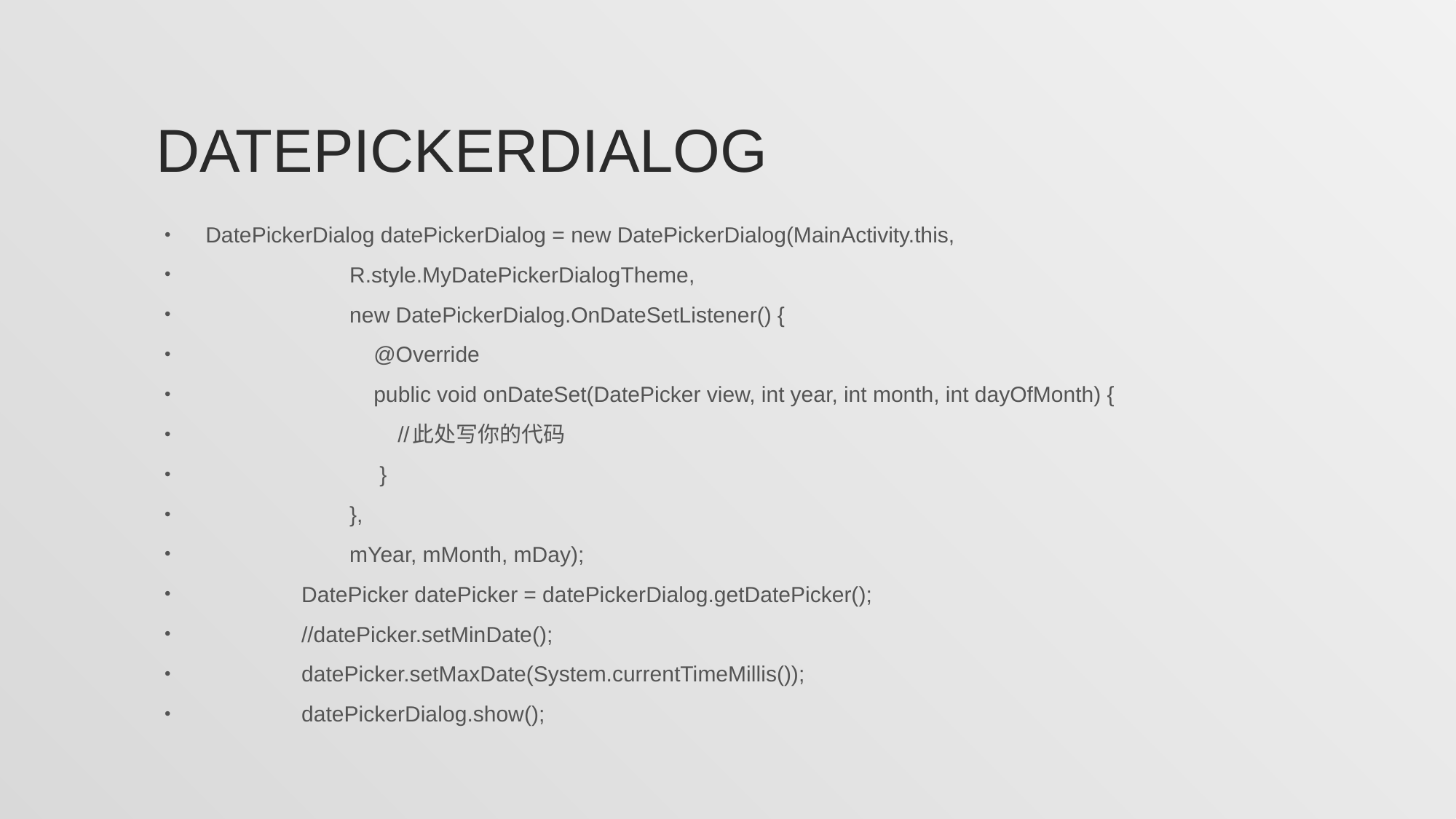

# datepickerdialog
DatePickerDialog datePickerDialog = new DatePickerDialog(MainActivity.this,
                        R.style.MyDatePickerDialogTheme,
                        new DatePickerDialog.OnDateSetListener() {
                            @Override
                            public void onDateSet(DatePicker view, int year, int month, int dayOfMonth) {
                                //此处写你的代码
                             }
                        },
                        mYear, mMonth, mDay);
                DatePicker datePicker = datePickerDialog.getDatePicker();
                //datePicker.setMinDate();
                datePicker.setMaxDate(System.currentTimeMillis());
                datePickerDialog.show();